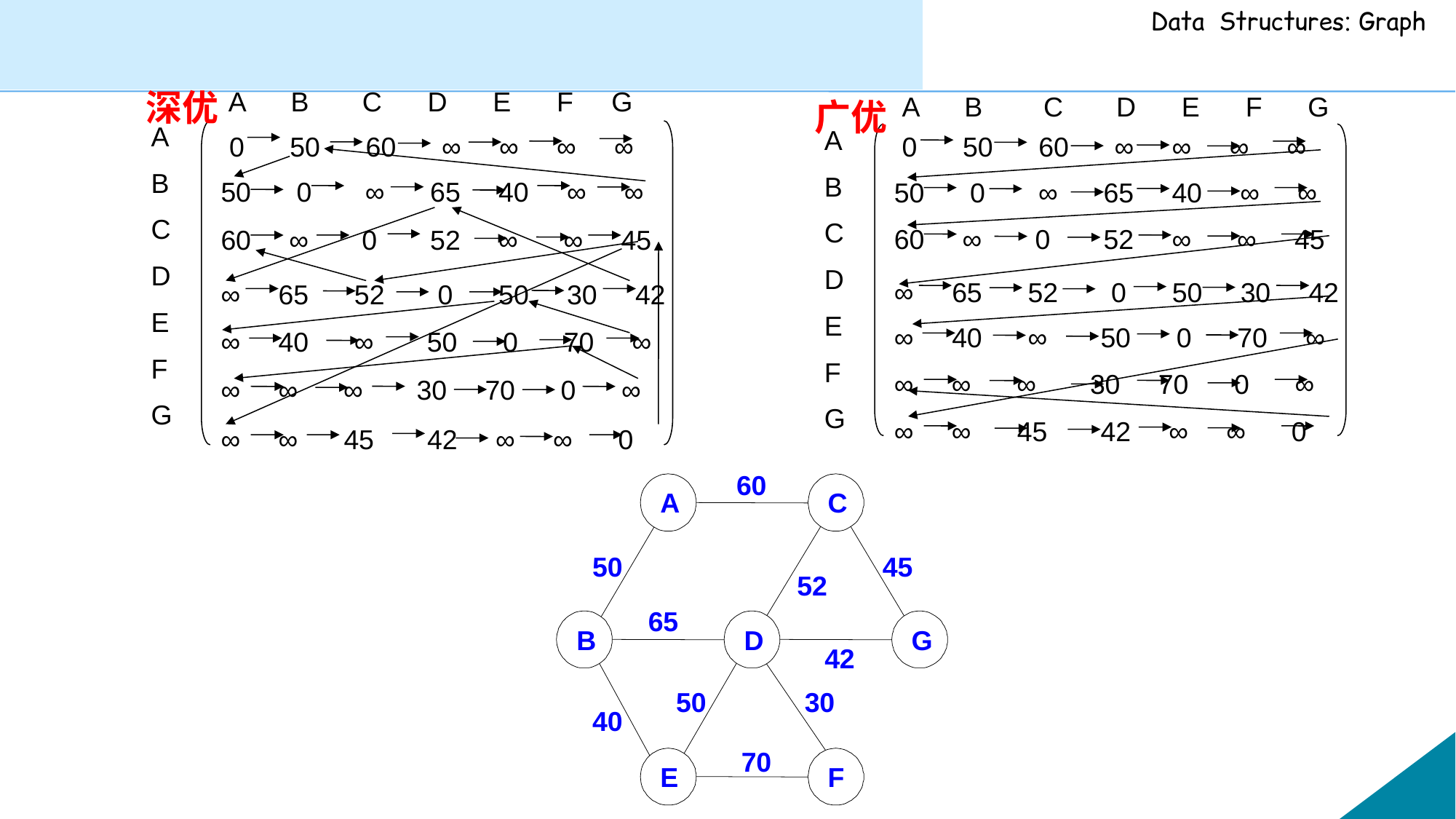

深优
 A      B       C      D      E      F     G
A
B
C
D
E
F
G

 0      50      60      ∞     ∞     ∞     ∞

∞     65      52       0      50     30     42

∞     40      ∞       50      0      70     ∞

∞     ∞      ∞       30     70      0      ∞

∞     ∞      45       42     ∞     ∞      0

50      0       ∞      65     40     ∞     ∞
60     ∞       0       52     ∞      ∞     45
 A      B        C       D      E      F      G
A
B
C
D
E
F
G

 0      50      60      ∞     ∞     ∞     ∞

50      0       ∞      65     40     ∞     ∞

60     ∞       0       52     ∞      ∞     45

∞     65      52       0      50     30     42

∞     40      ∞       50      0      70     ∞

∞     ∞      ∞       30     70      0      ∞

∞     ∞      45       42     ∞     ∞      0

广优
60

A
C

50
45
52
65

B
D
G

42

50
30
40
70

E
F